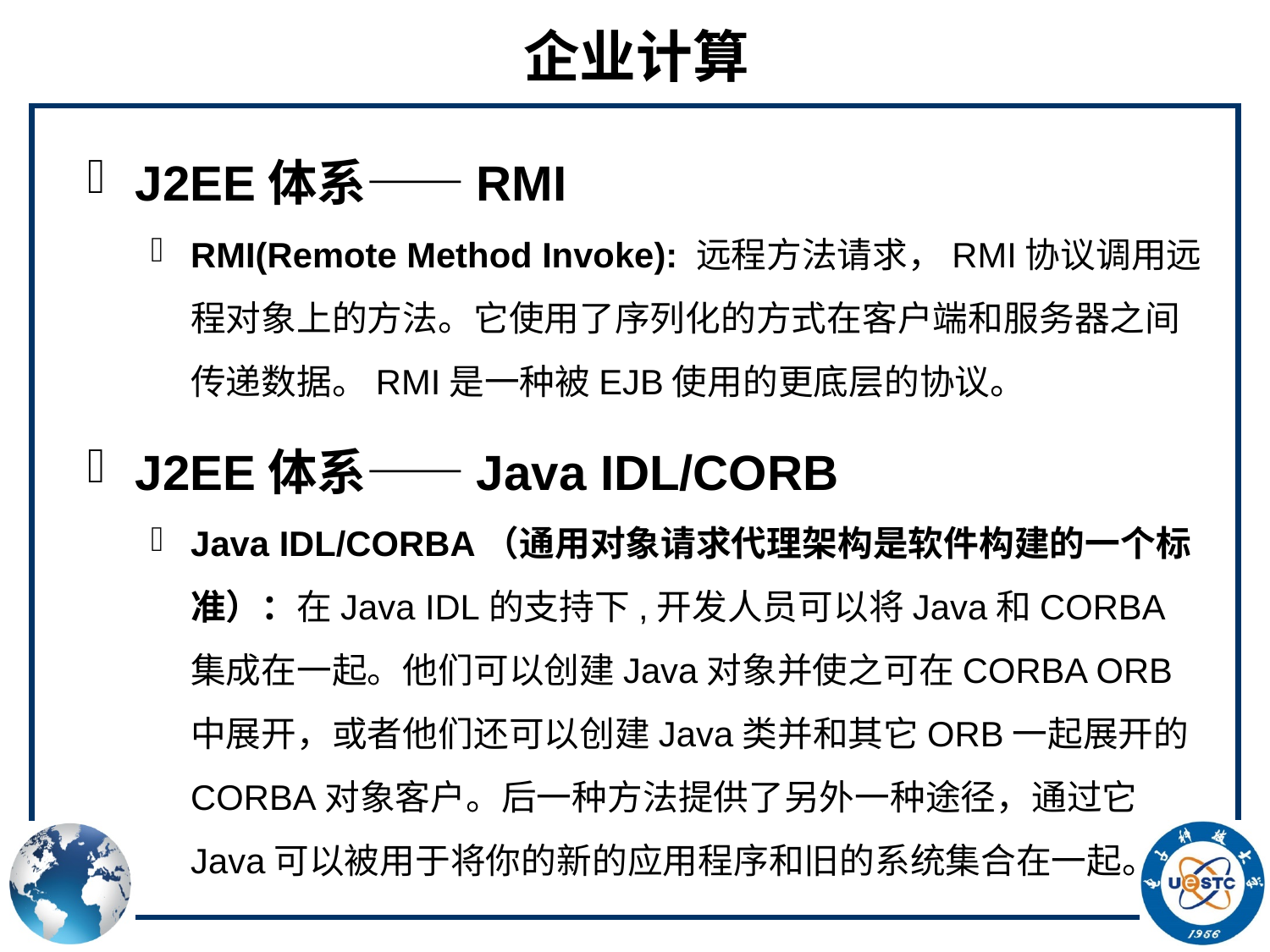

# 企业计算
J2EE体系——RMI
RMI(Remote Method Invoke): 远程方法请求，RMI协议调用远程对象上的方法。它使用了序列化的方式在客户端和服务器之间传递数据。RMI是一种被EJB使用的更底层的协议。
J2EE体系——Java IDL/CORB
Java IDL/CORBA（通用对象请求代理架构是软件构建的一个标准）：在Java IDL的支持下,开发人员可以将Java和CORBA集成在一起。他们可以创建Java对象并使之可在CORBA ORB中展开，或者他们还可以创建Java类并和其它ORB一起展开的CORBA对象客户。后一种方法提供了另外一种途径，通过它Java可以被用于将你的新的应用程序和旧的系统集合在一起。